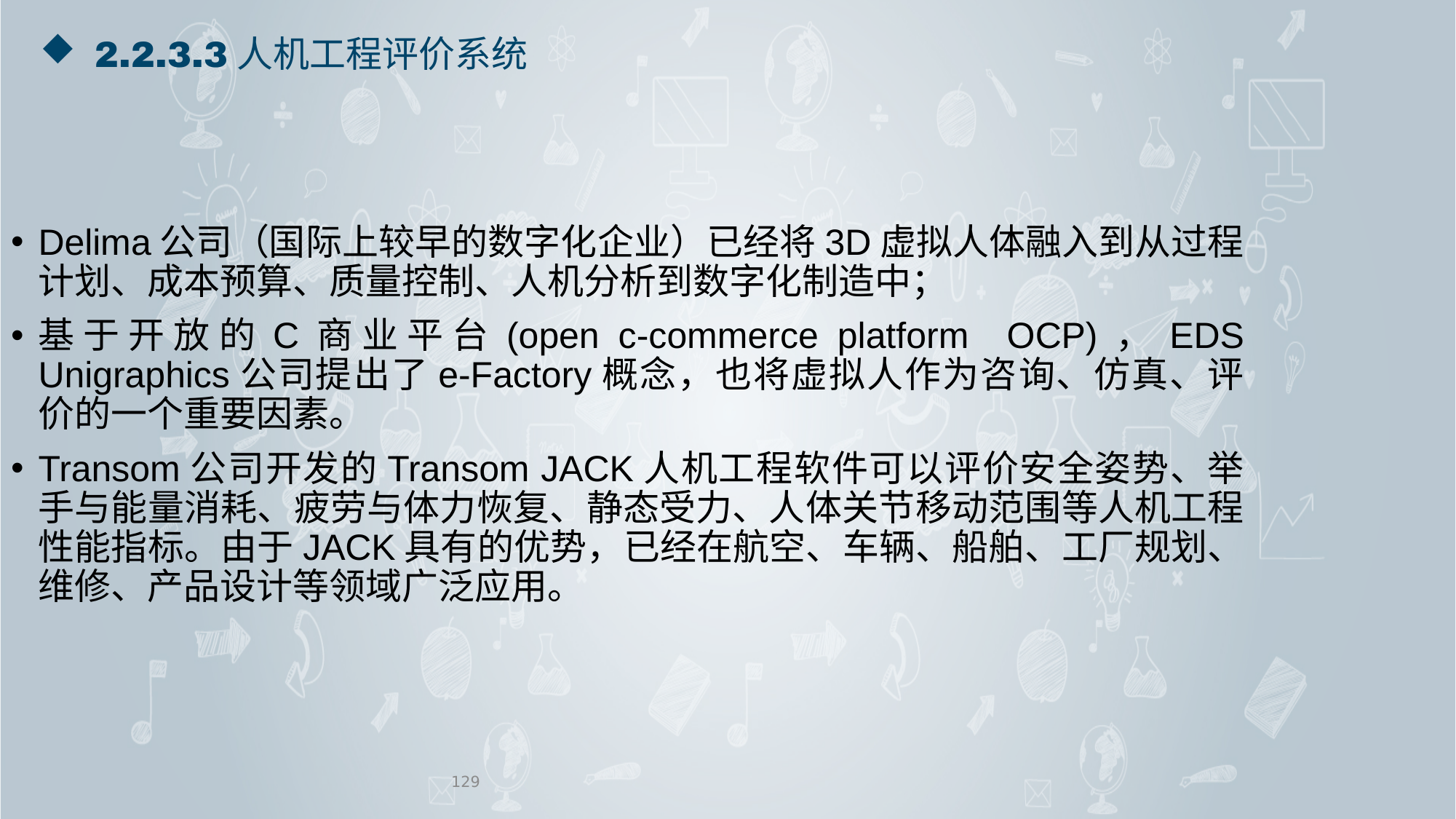

# 2.2.3.3人机工程评价系统
Delima公司（国际上较早的数字化企业）已经将3D虚拟人体融入到从过程计划、成本预算、质量控制、人机分析到数字化制造中；
基于开放的C商业平台(open c-commerce platform  OCP)，EDS Unigraphics公司提出了e-Factory概念，也将虚拟人作为咨询、仿真、评价的一个重要因素。
Transom公司开发的Transom JACK人机工程软件可以评价安全姿势、举手与能量消耗、疲劳与体力恢复、静态受力、人体关节移动范围等人机工程性能指标。由于JACK具有的优势，已经在航空、车辆、船舶、工厂规划、维修、产品设计等领域广泛应用。

129